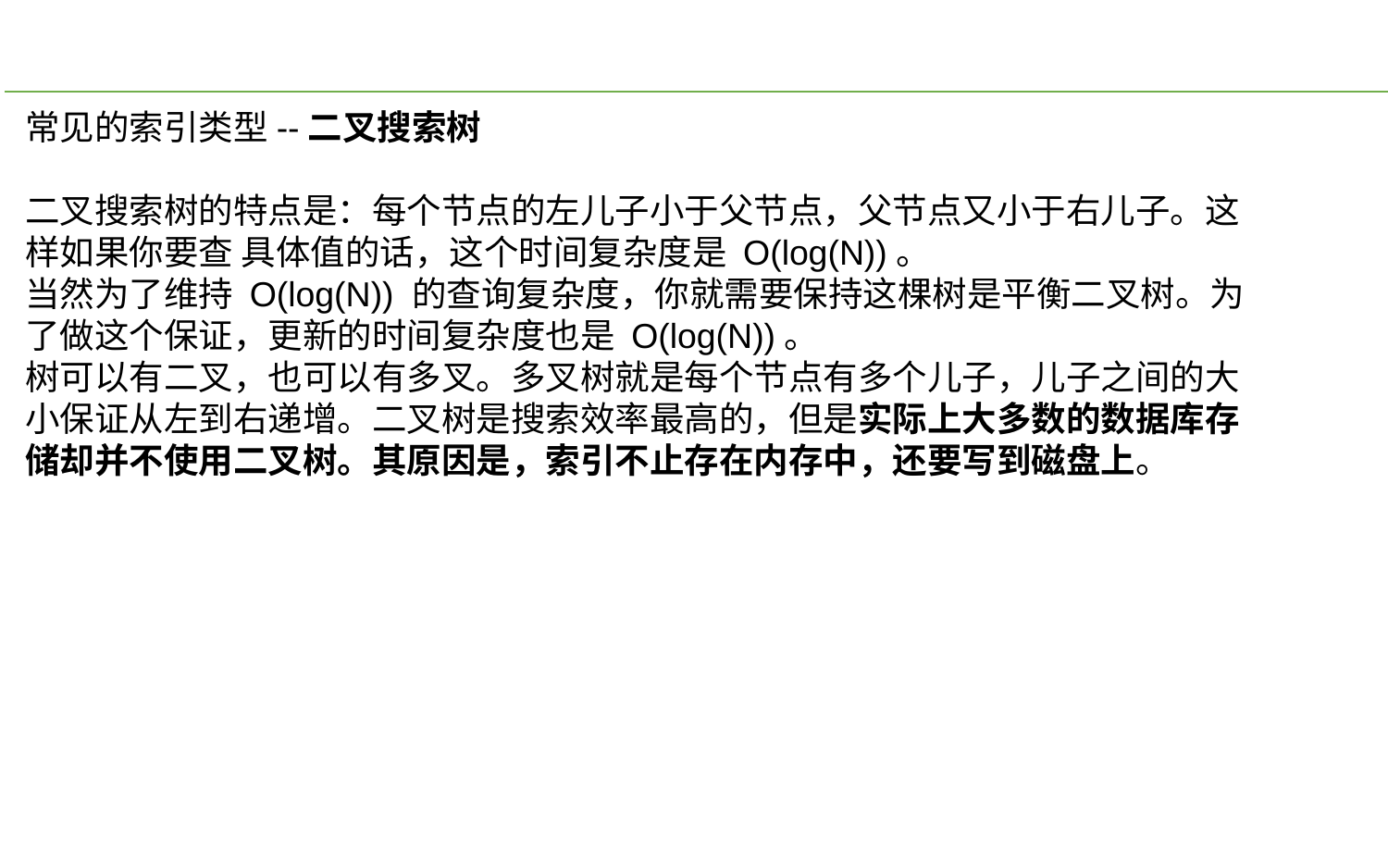

常见的索引类型--二叉搜索树

二叉搜索树的特点是：每个节点的左儿子小于父节点，父节点又小于右儿子。这样如果你要查 具体值的话，这个时间复杂度是 O(log(N))。
当然为了维持 O(log(N)) 的查询复杂度，你就需要保持这棵树是平衡二叉树。为了做这个保证，更新的时间复杂度也是 O(log(N))。
树可以有二叉，也可以有多叉。多叉树就是每个节点有多个儿子，儿子之间的大小保证从左到右递增。二叉树是搜索效率最高的，但是实际上大多数的数据库存储却并不使用二叉树。其原因是，索引不止存在内存中，还要写到磁盘上。